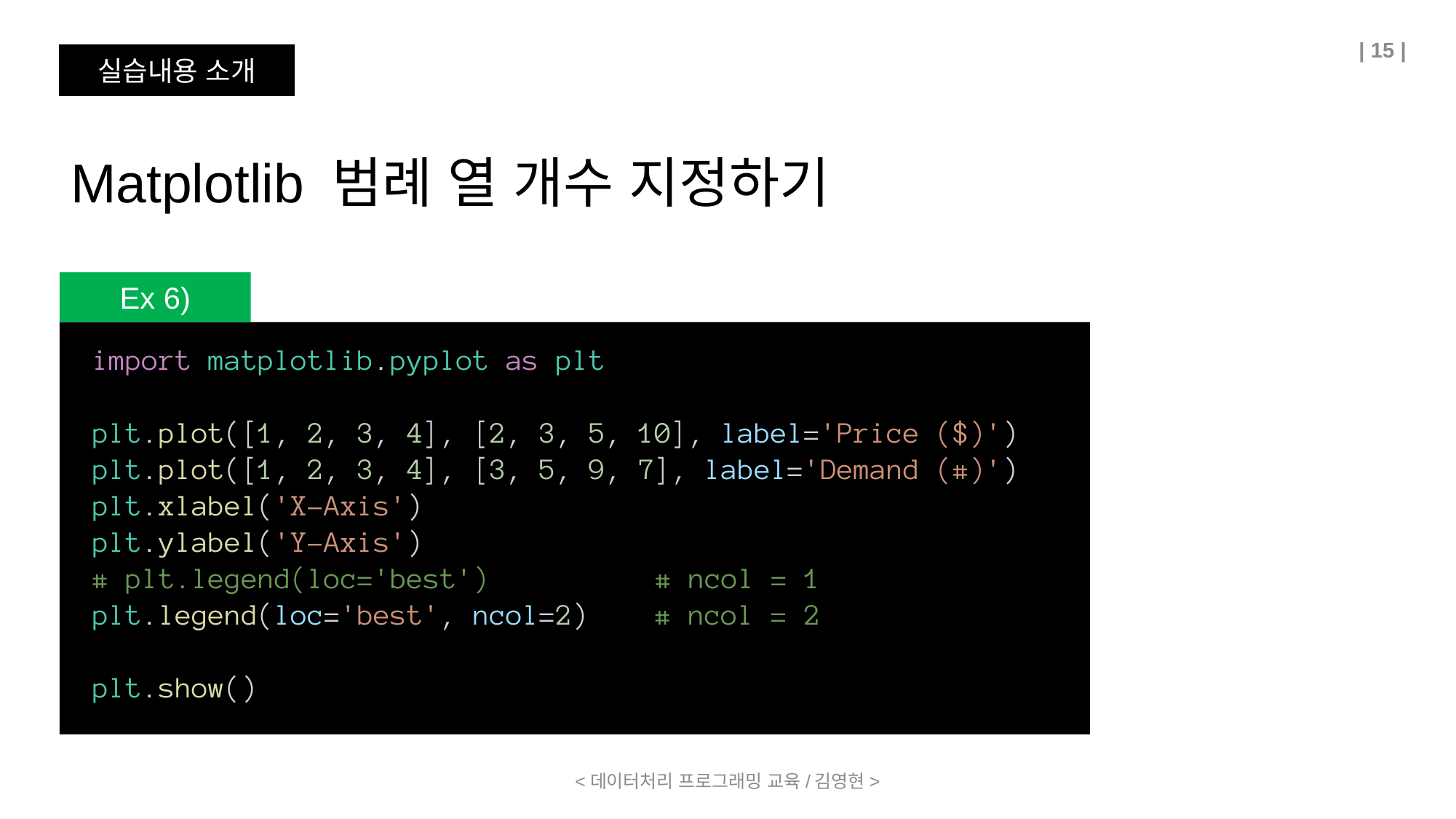

| 15 |
실습내용 소개
Matplotlib 범례 열 개수 지정하기
Ex 6)

import matplotlib.pyplot as plt
plt.plot([1, 2, 3, 4], [2, 3, 5, 10], label='Price ($)')
plt.plot([1, 2, 3, 4], [3, 5, 9, 7], label='Demand (#)')
plt.xlabel('X-Axis')
plt.ylabel('Y-Axis')
# plt.legend(loc='best')          # ncol = 1
plt.legend(loc='best', ncol=2)    # ncol = 2
plt.show()
<데이터처리 프로그래밍 교육/김영현>